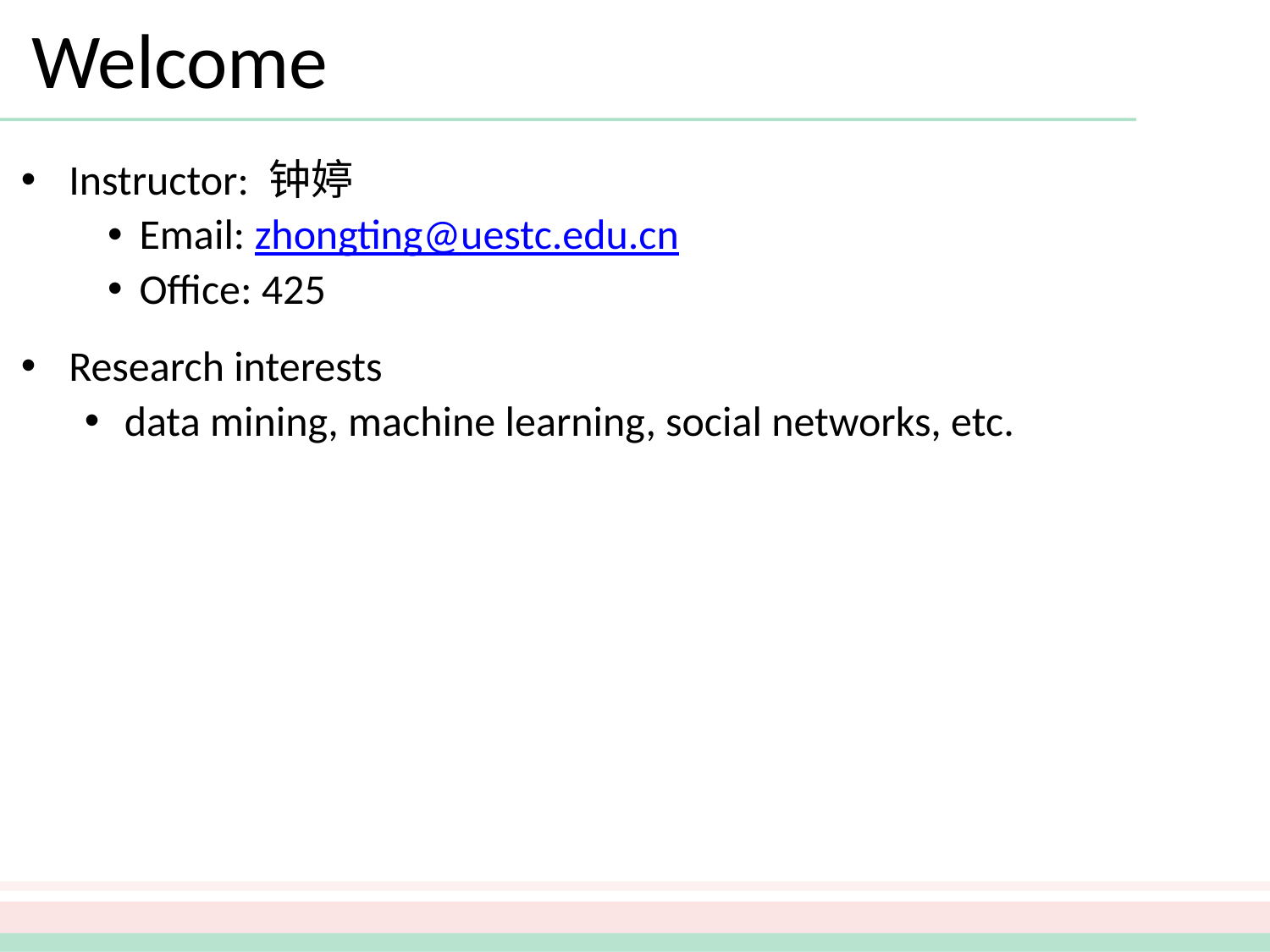

# Welcome
Instructor: 钟婷
Email: zhongting@uestc.edu.cn
Office: 425
Research interests
data mining, machine learning, social networks, etc.